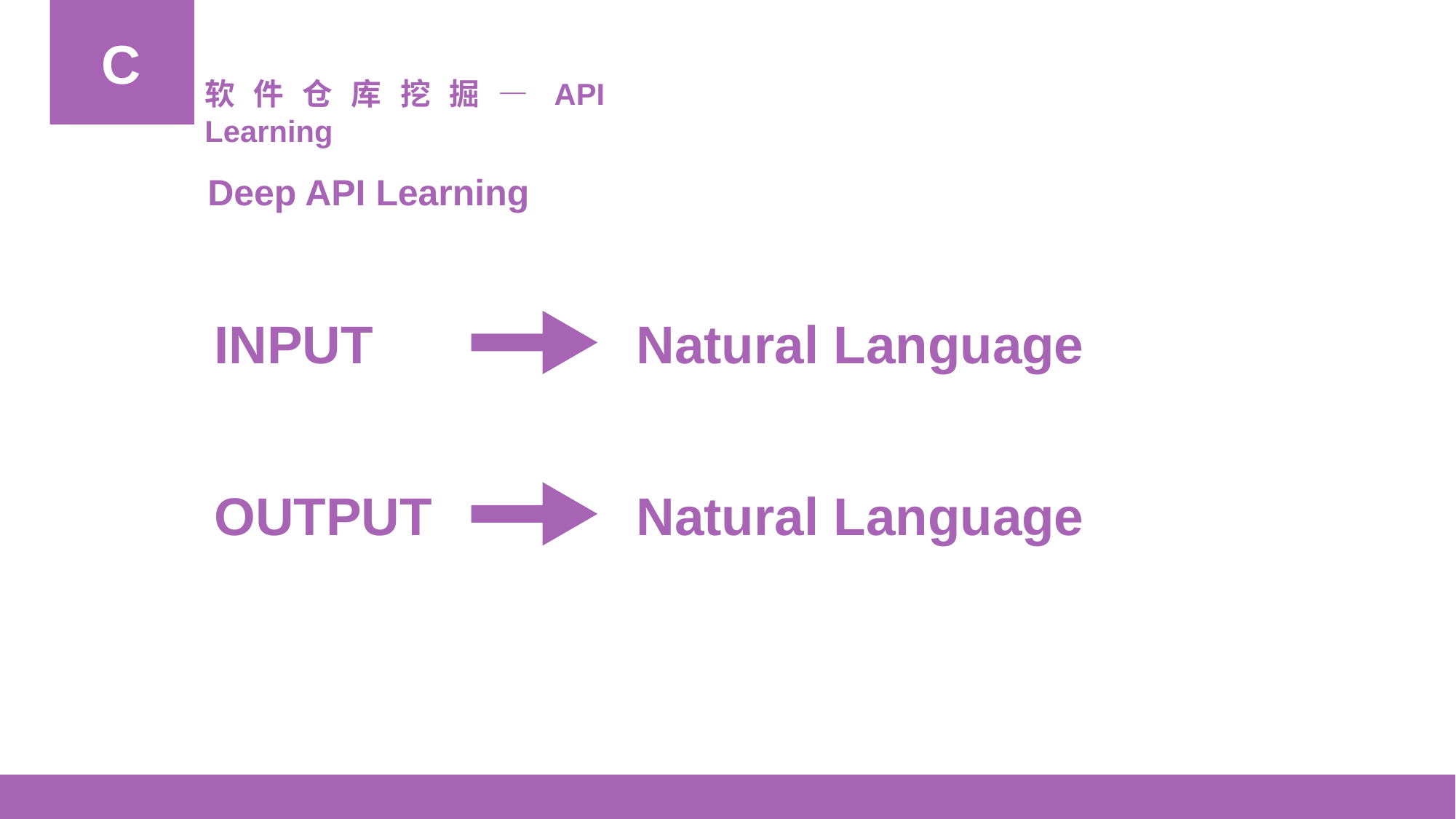

C
软件仓库挖掘—API Learning
Deep API Learning
INPUT
Natural Language

OUTPUT
Natural Language